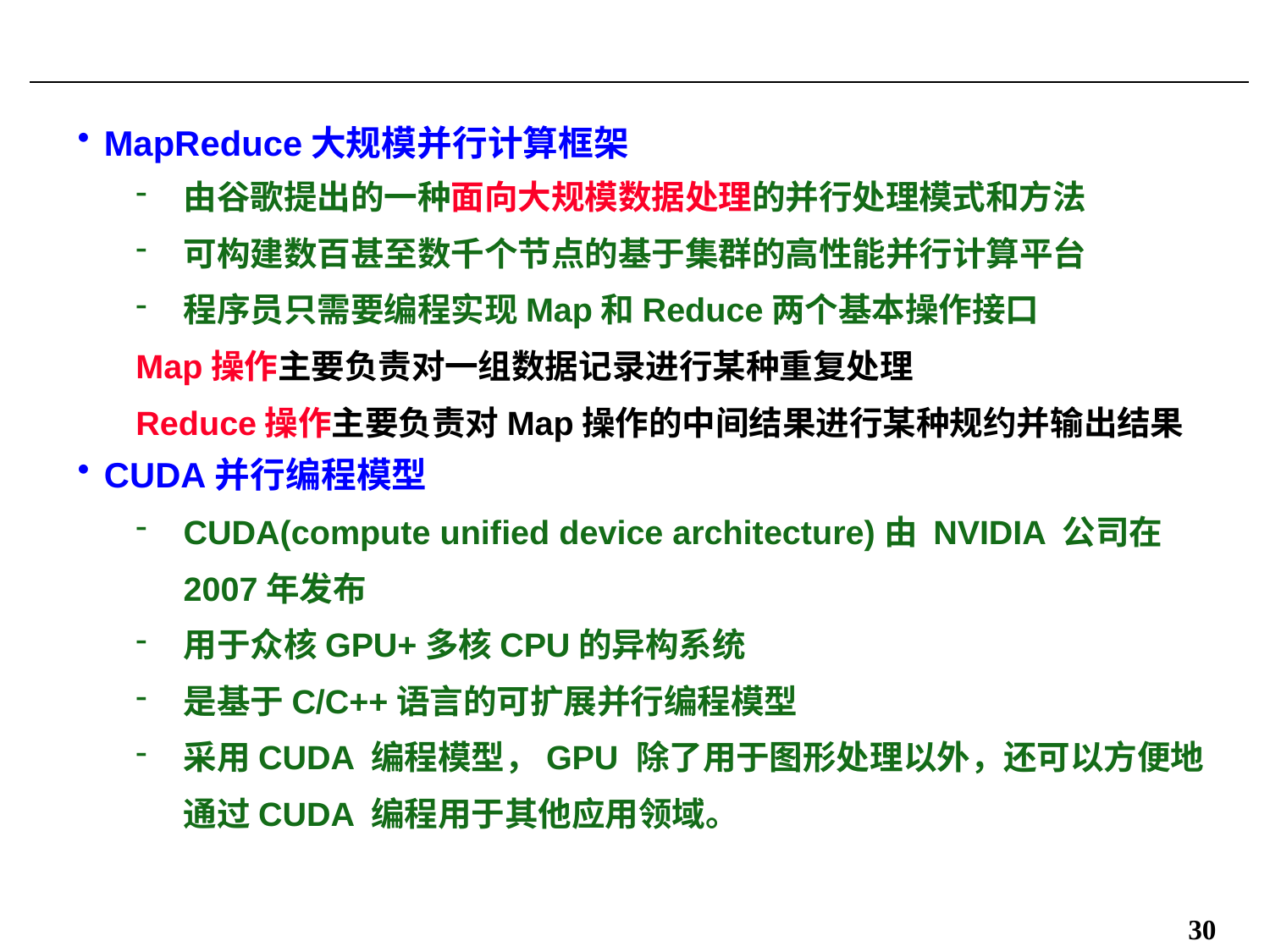

MapReduce大规模并行计算框架
由谷歌提出的一种面向大规模数据处理的并行处理模式和方法
可构建数百甚至数千个节点的基于集群的高性能并行计算平台
程序员只需要编程实现Map和Reduce两个基本操作接口
Map操作主要负责对一组数据记录进行某种重复处理
Reduce操作主要负责对Map操作的中间结果进行某种规约并输出结果
CUDA并行编程模型
CUDA(compute unified device architecture)由 NVIDIA 公司在 2007年发布
用于众核GPU+多核CPU的异构系统
是基于C/C++语言的可扩展并行编程模型
采用CUDA 编程模型，GPU 除了用于图形处理以外，还可以方便地通过CUDA 编程用于其他应用领域。